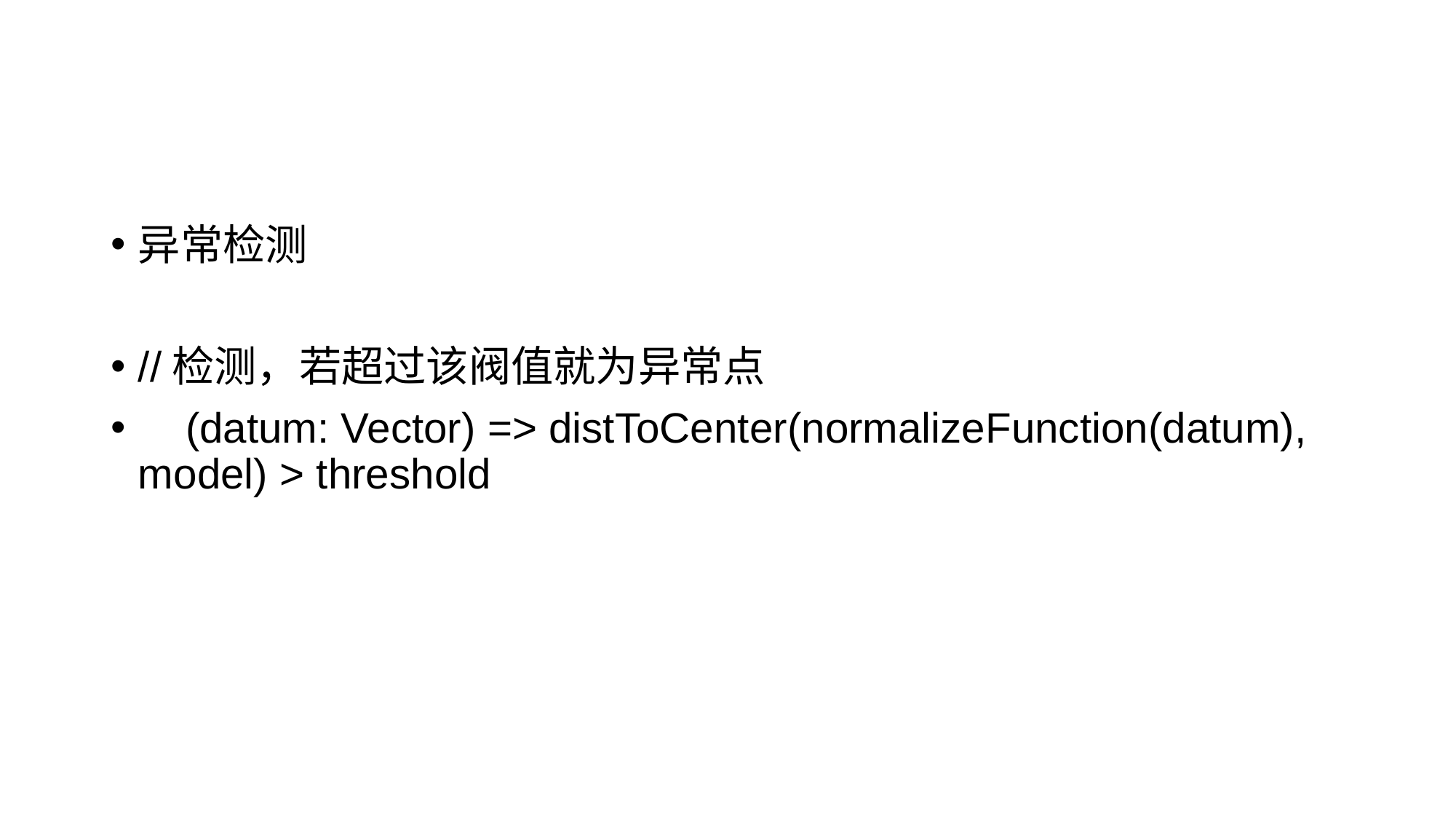

#
异常检测

//检测，若超过该阀值就为异常点
    (datum: Vector) => distToCenter(normalizeFunction(datum), model) > threshold